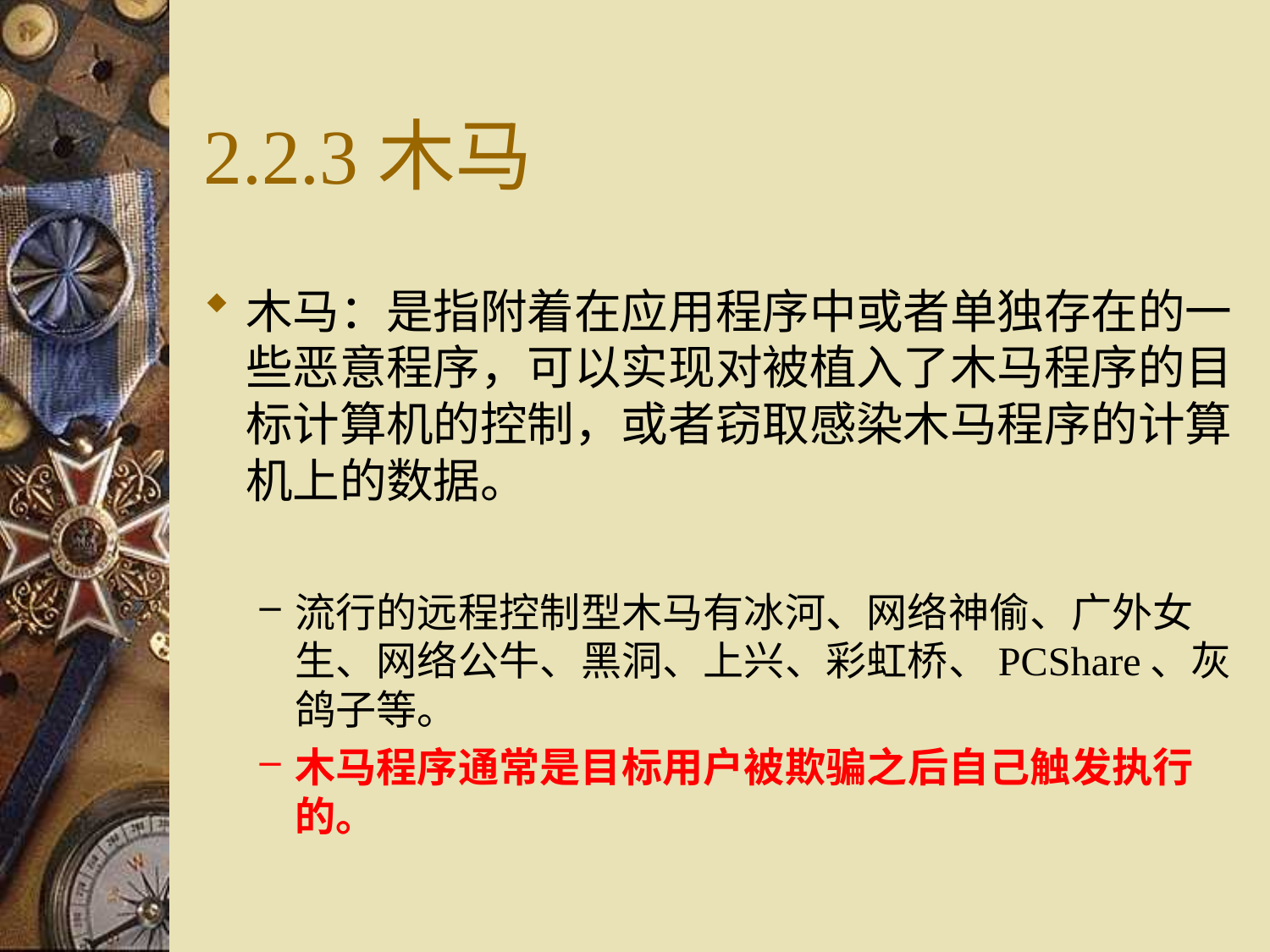

# 2.2.3木马
木马：是指附着在应用程序中或者单独存在的一些恶意程序，可以实现对被植入了木马程序的目标计算机的控制，或者窃取感染木马程序的计算机上的数据。

流行的远程控制型木马有冰河、网络神偷、广外女生、网络公牛、黑洞、上兴、彩虹桥、PCShare、灰鸽子等。
木马程序通常是目标用户被欺骗之后自己触发执行的。